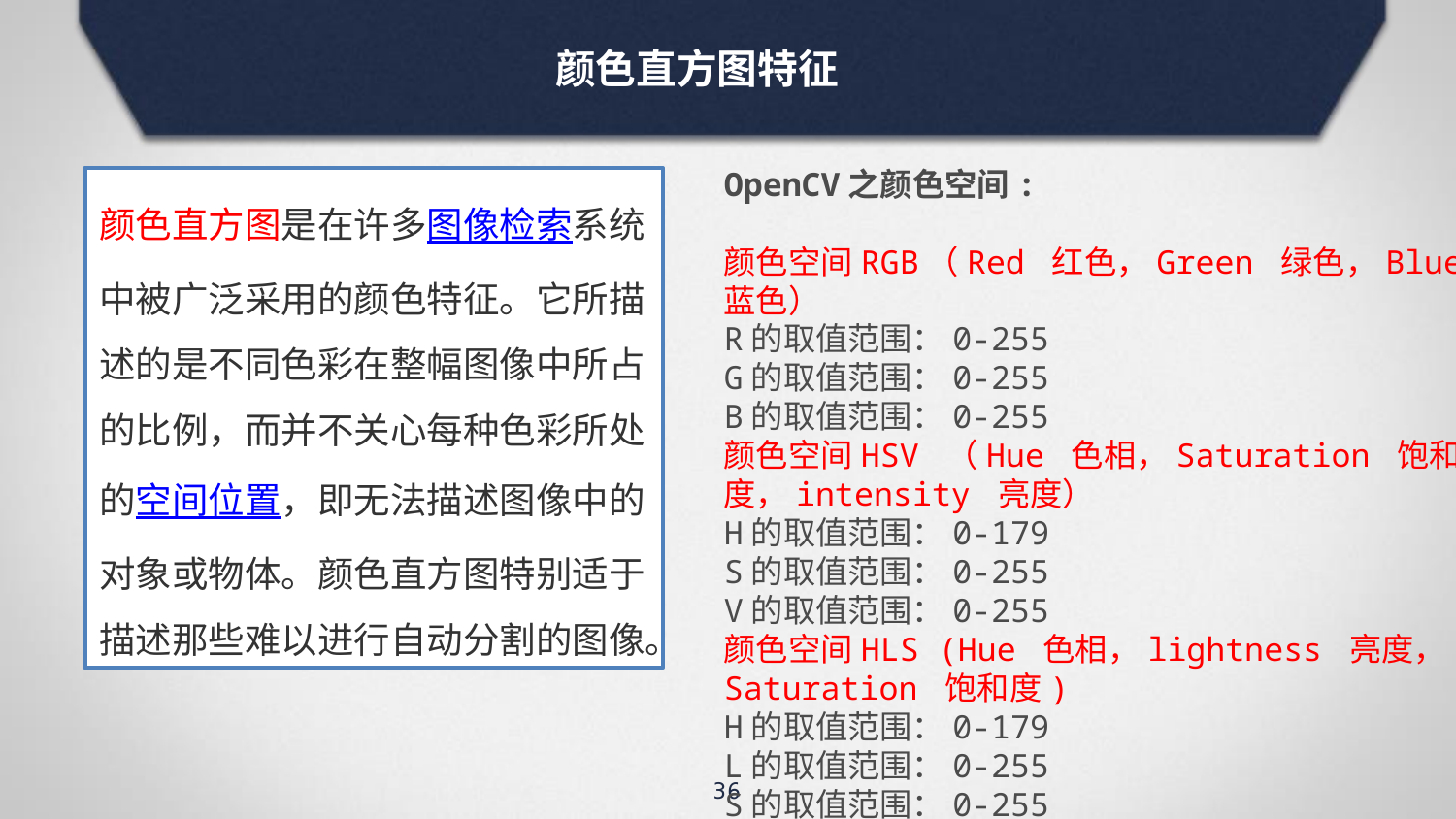

# 颜色直方图特征
OpenCV之颜色空间:
颜色空间RGB（Red 红色，Green 绿色，Blue 蓝色）
R的取值范围：0-255
G的取值范围：0-255
B的取值范围：0-255
颜色空间HSV （Hue 色相，Saturation 饱和度，intensity 亮度）
H的取值范围：0-179
S的取值范围：0-255
V的取值范围：0-255
颜色空间HLS (Hue 色相，lightness 亮度，Saturation 饱和度)
H的取值范围：0-179
L的取值范围：0-255
S的取值范围：0-255
颜色直方图是在许多图像检索系统中被广泛采用的颜色特征。它所描述的是不同色彩在整幅图像中所占的比例，而并不关心每种色彩所处的空间位置，即无法描述图像中的对象或物体。颜色直方图特别适于描述那些难以进行自动分割的图像。
36